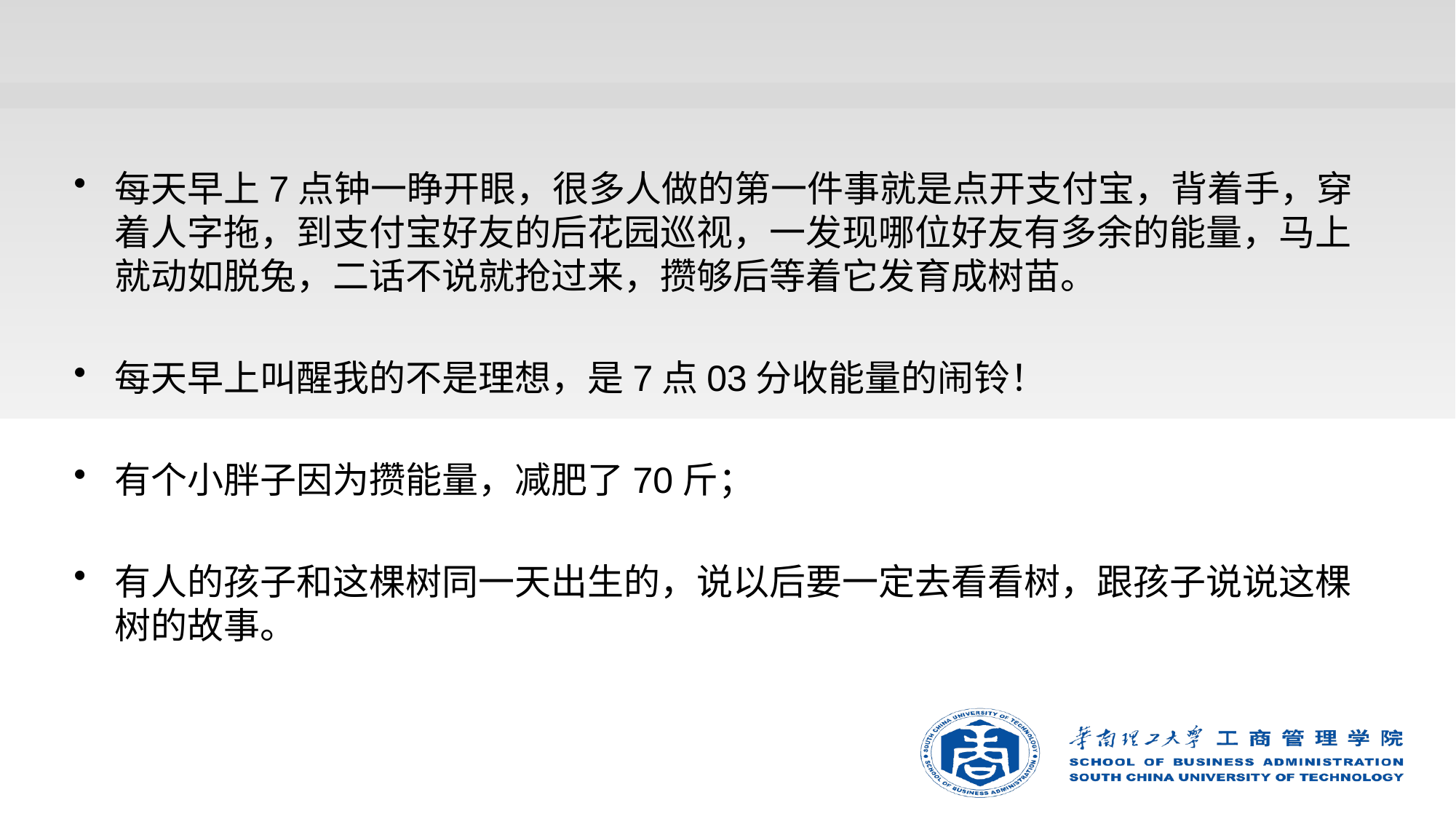

#
每天早上7点钟一睁开眼，很多人做的第一件事就是点开支付宝，背着手，穿着人字拖，到支付宝好友的后花园巡视，一发现哪位好友有多余的能量，马上就动如脱兔，二话不说就抢过来，攒够后等着它发育成树苗。

每天早上叫醒我的不是理想，是7点03分收能量的闹铃！

有个小胖子因为攒能量，减肥了70斤；

有人的孩子和这棵树同一天出生的，说以后要一定去看看树，跟孩子说说这棵树的故事。